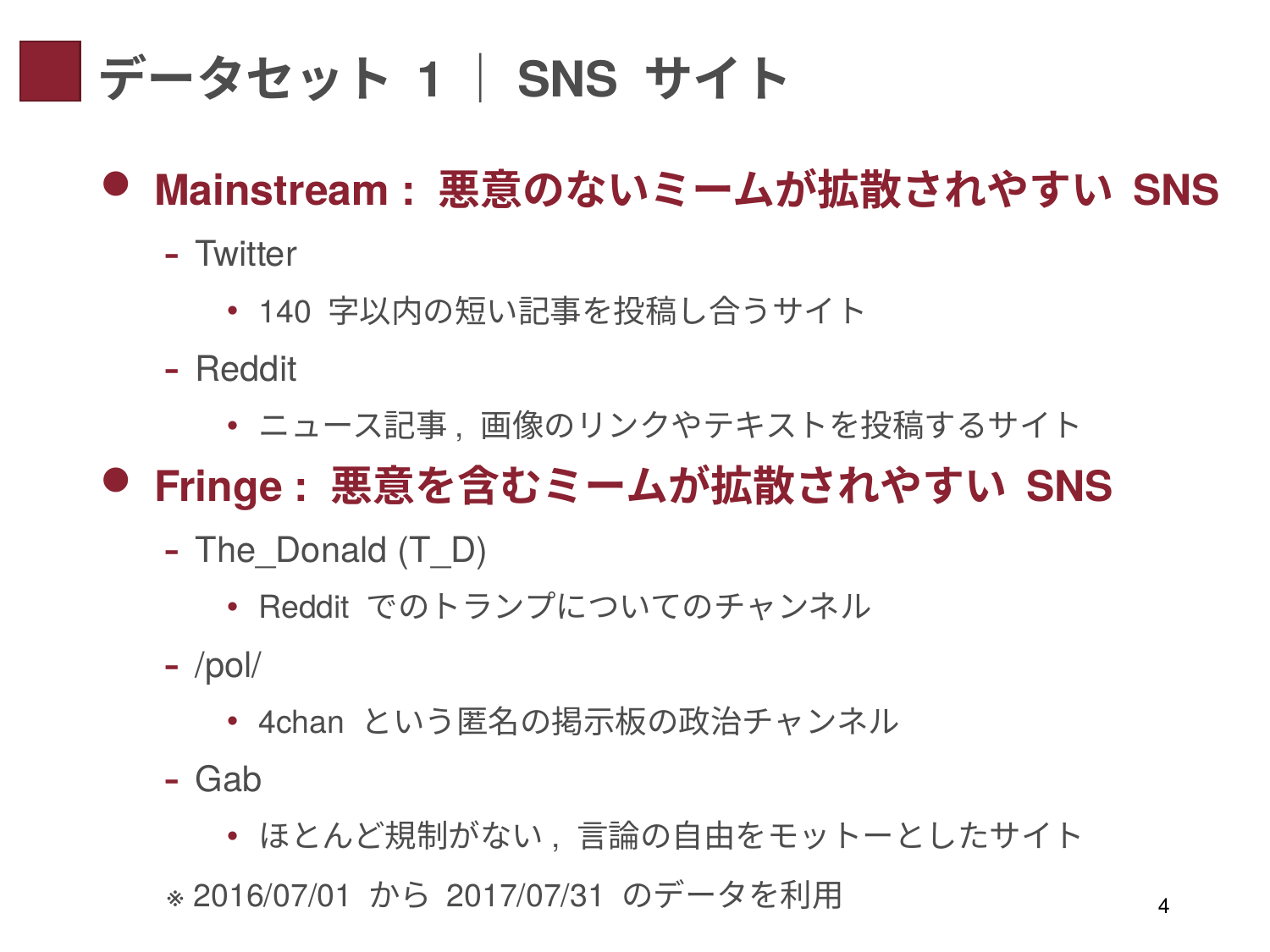

# データセット 1｜SNS サイト
 Mainstream : 悪意のないミームが拡散されやすい SNS
Twitter
140 字以内の短い記事を投稿し合うサイト
Reddit
ニュース記事, 画像のリンクやテキストを投稿するサイト
 Fringe : 悪意を含むミームが拡散されやすい SNS
The_Donald (T_D)
Reddit でのトランプについてのチャンネル
/pol/
4chan という匿名の掲示板の政治チャンネル
Gab
ほとんど規制がない, 言論の自由をモットーとしたサイト

※ 2016/07/01 から 2017/07/31 のデータを利用
4